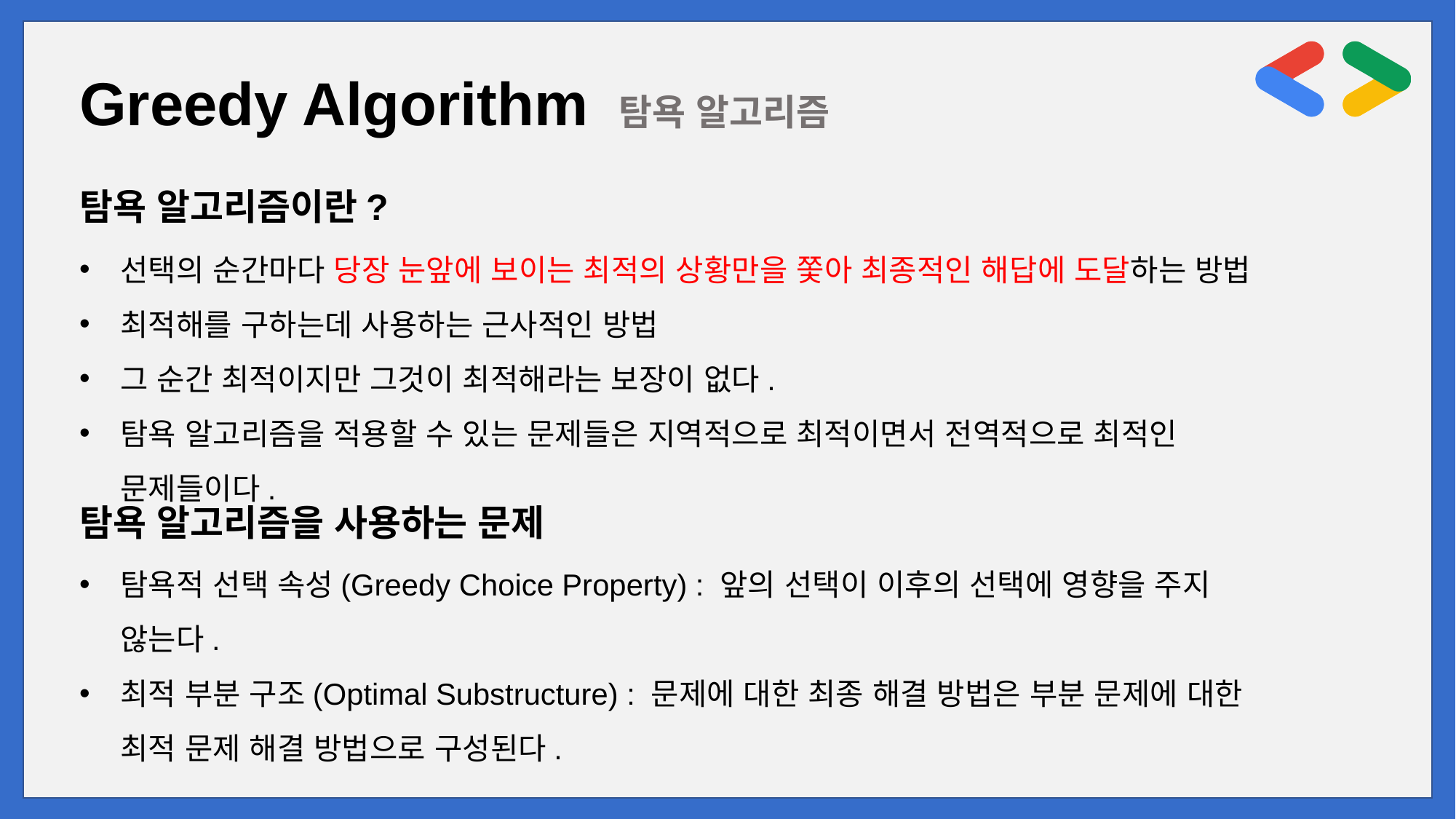

Greedy Algorithm 탐욕 알고리즘
탐욕 알고리즘이란?
선택의 순간마다 당장 눈앞에 보이는 최적의 상황만을 쫓아 최종적인 해답에 도달하는 방법
최적해를 구하는데 사용하는 근사적인 방법
그 순간 최적이지만 그것이 최적해라는 보장이 없다.
탐욕 알고리즘을 적용할 수 있는 문제들은 지역적으로 최적이면서 전역적으로 최적인 문제들이다.

탐욕 알고리즘을 사용하는 문제
탐욕적 선택 속성(Greedy Choice Property) : 앞의 선택이 이후의 선택에 영향을 주지 않는다.
최적 부분 구조(Optimal Substructure) : 문제에 대한 최종 해결 방법은 부분 문제에 대한 최적 문제 해결 방법으로 구성된다.